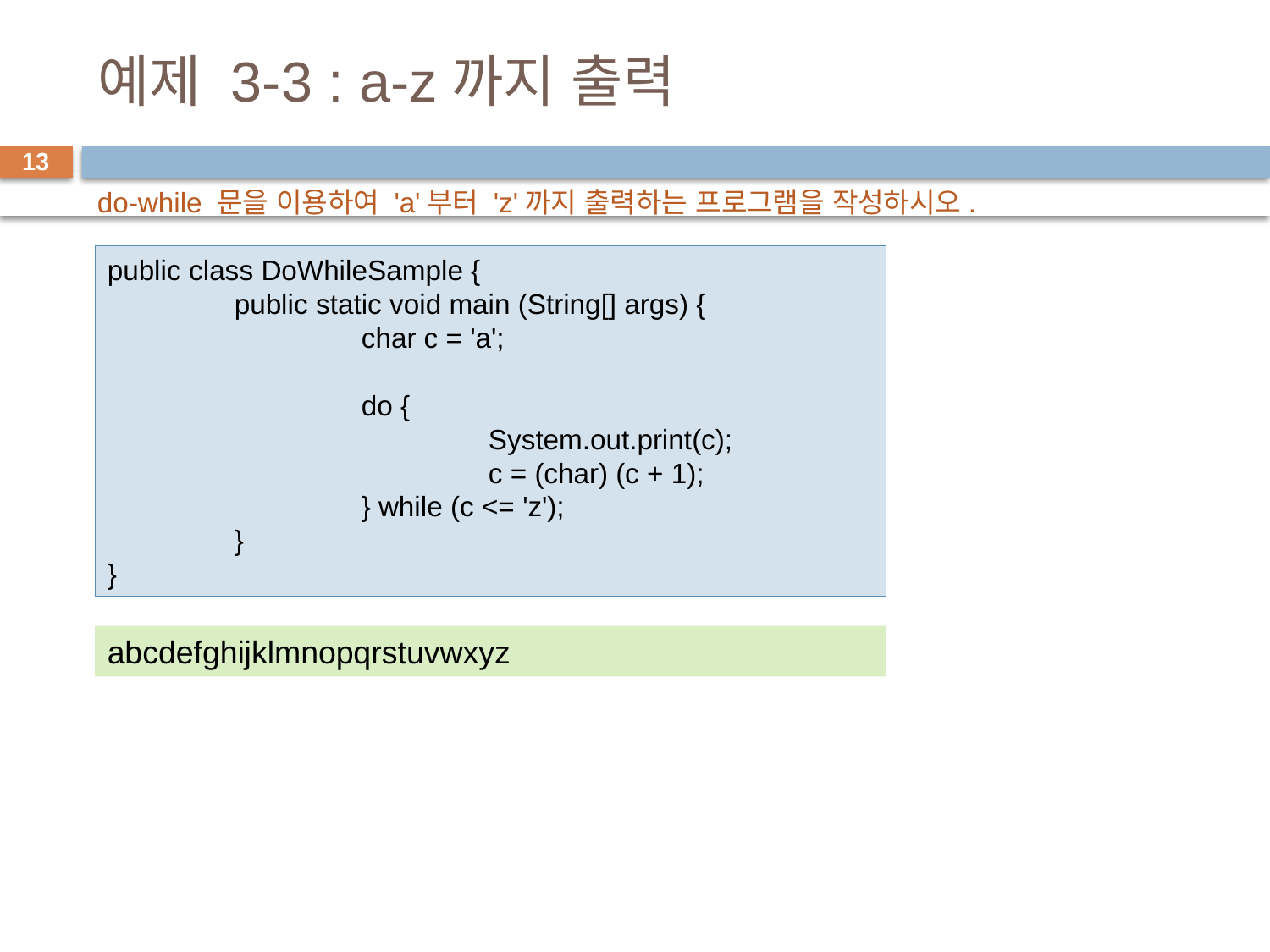

# 예제 3-3 : a-z까지 출력
13
do-while 문을 이용하여 'a'부터 'z'까지 출력하는 프로그램을 작성하시오.
public class DoWhileSample {
	public static void main (String[] args) {
		char c = 'a';

		do {
			System.out.print(c);
			c = (char) (c + 1);
		} while (c <= 'z');
	}
}
abcdefghijklmnopqrstuvwxyz